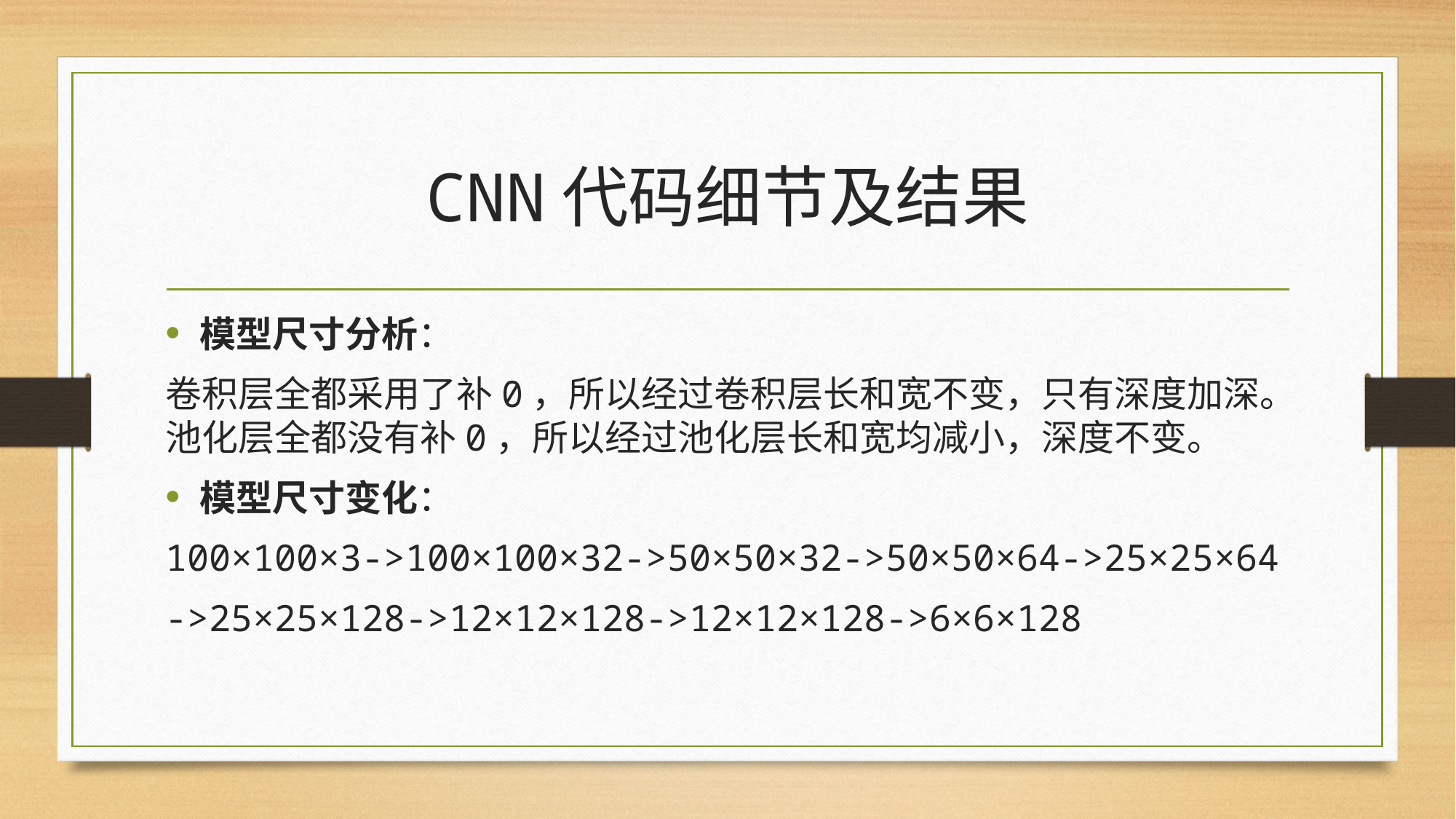

# CNN代码细节及结果
模型尺寸分析：
卷积层全都采用了补0，所以经过卷积层长和宽不变，只有深度加深。池化层全都没有补0，所以经过池化层长和宽均减小，深度不变。
模型尺寸变化：
100×100×3->100×100×32->50×50×32->50×50×64->25×25×64
->25×25×128->12×12×128->12×12×128->6×6×128